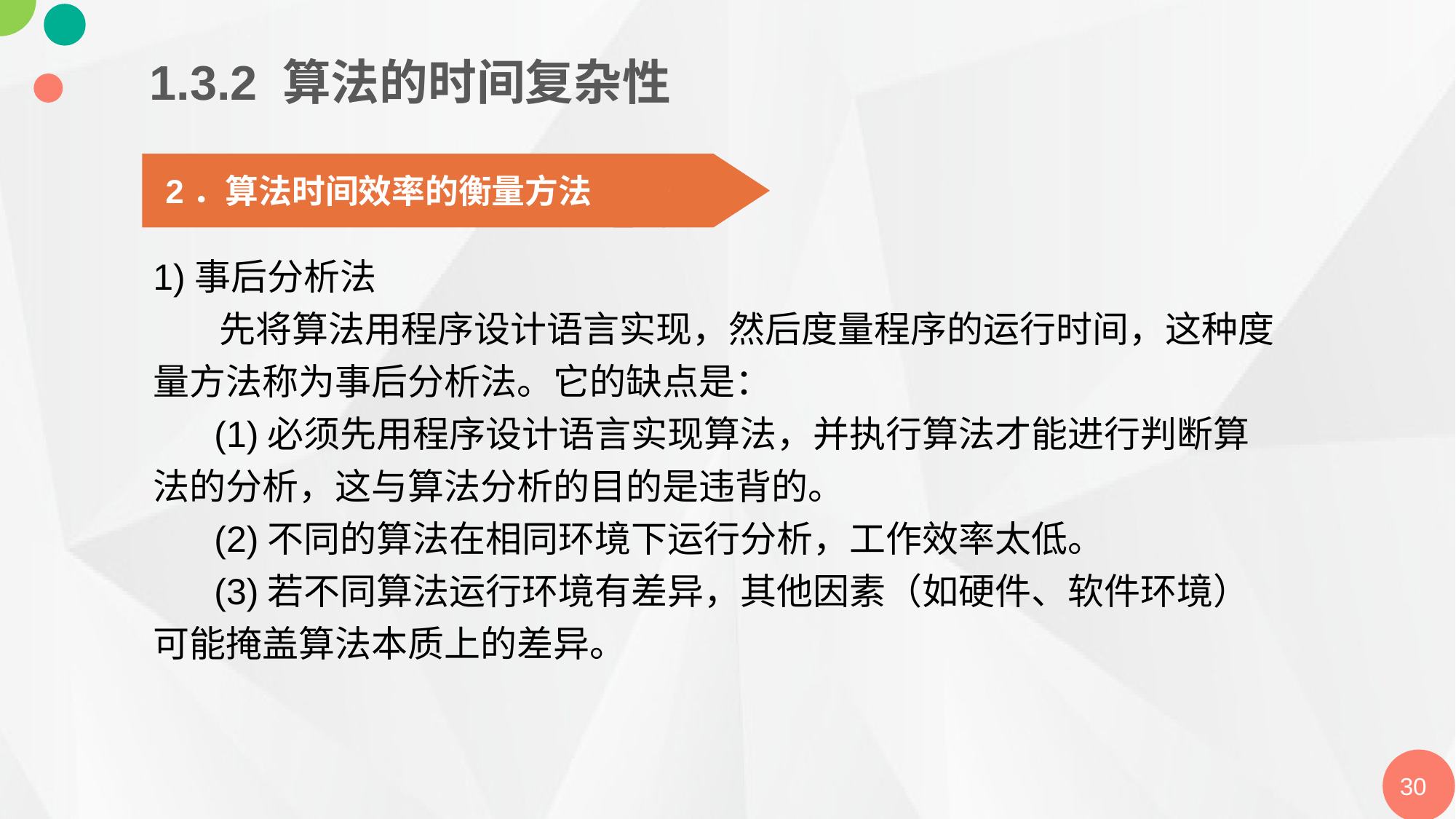

1.3.2 算法的时间复杂性

2．算法时间效率的衡量方法
1)事后分析法
       先将算法用程序设计语言实现，然后度量程序的运行时间，这种度量方法称为事后分析法。它的缺点是：
      (1)必须先用程序设计语言实现算法，并执行算法才能进行判断算法的分析，这与算法分析的目的是违背的。
      (2)不同的算法在相同环境下运行分析，工作效率太低。
      (3)若不同算法运行环境有差异，其他因素（如硬件、软件环境）可能掩盖算法本质上的差异。